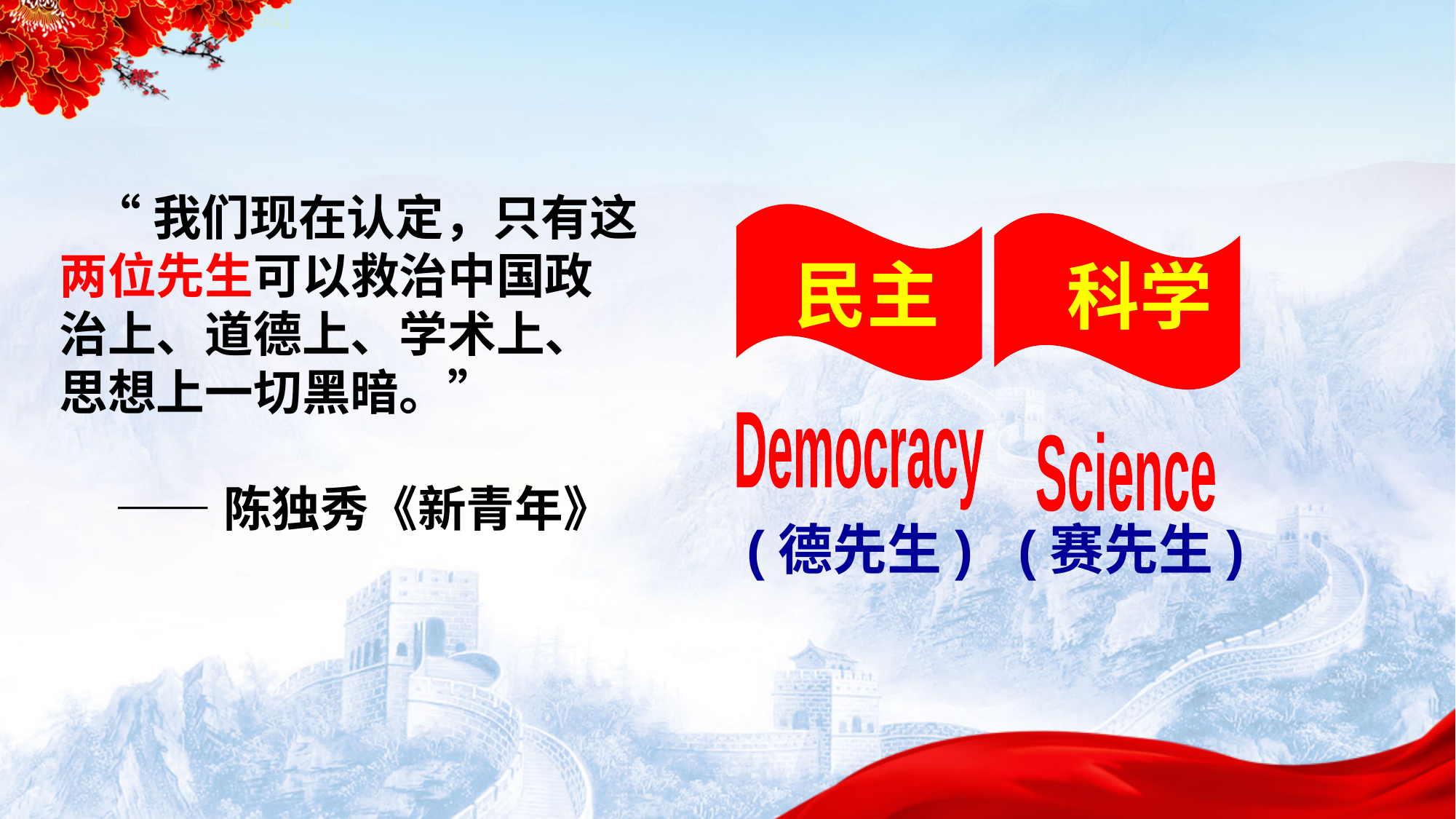

“我们现在认定，只有这两位先生可以救治中国政治上、道德上、学术上、思想上一切黑暗。”

     ——陈独秀《新青年》

民主
科学
Democracy
Science
(德先生)   (赛先生)